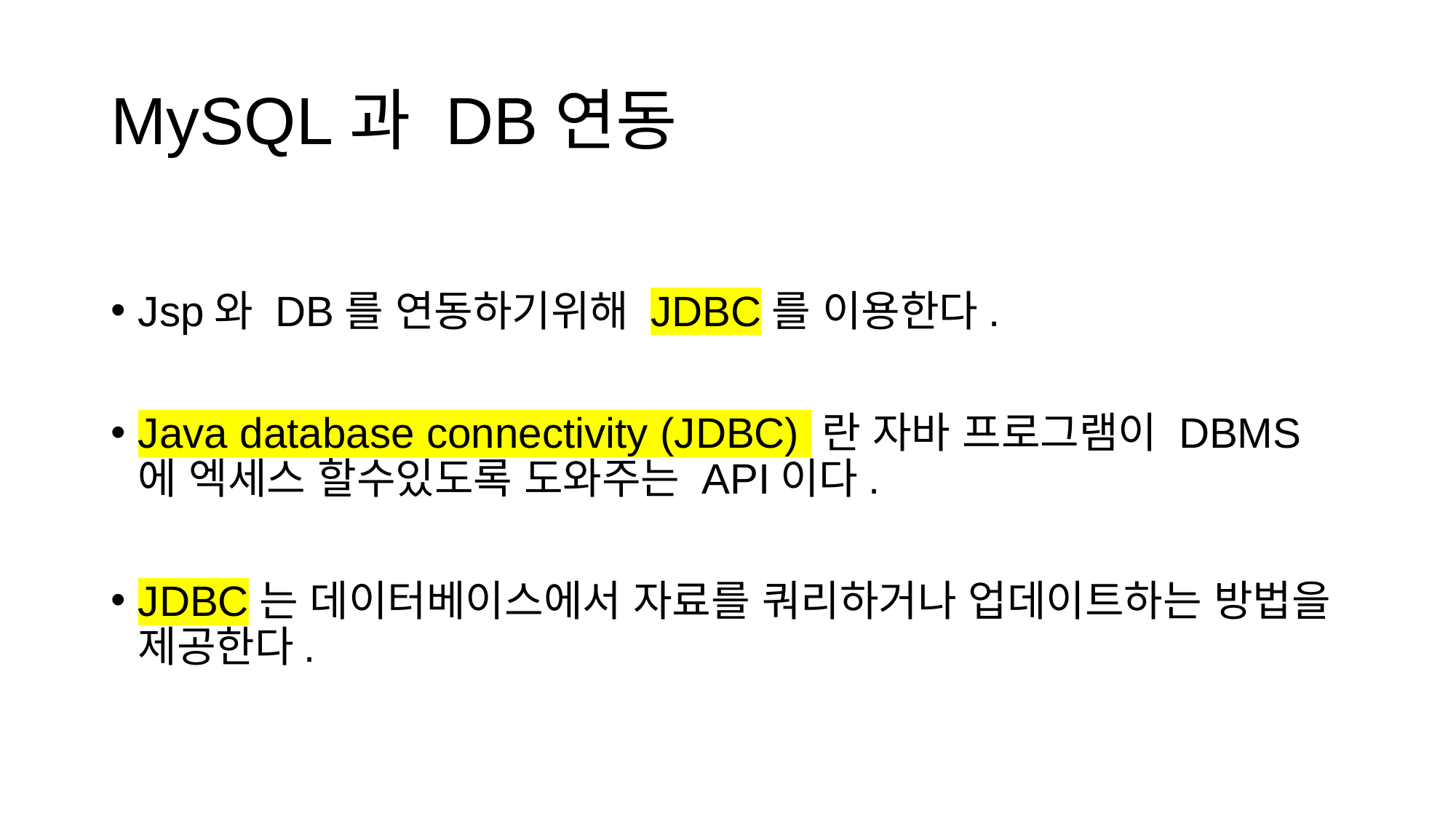

# MySQL과 DB연동

Jsp와 DB를 연동하기위해 JDBC를 이용한다.

Java database connectivity (JDBC) 란 자바 프로그램이 DBMS에 엑세스 할수있도록 도와주는 API이다.

JDBC는 데이터베이스에서 자료를 쿼리하거나 업데이트하는 방법을 제공한다.